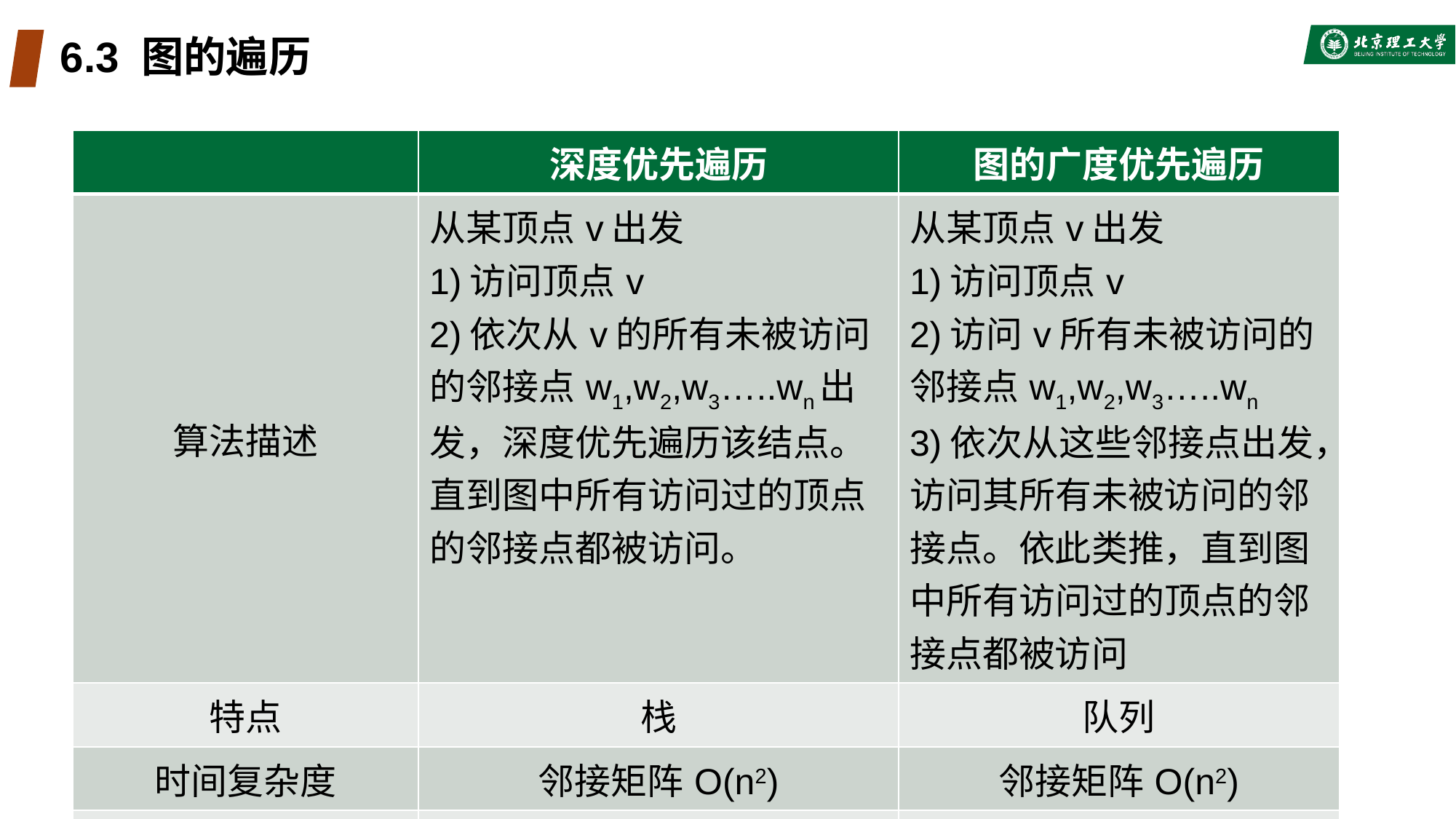

# 6.3 图的遍历
|  | 深度优先遍历 | 图的广度优先遍历 |
| --- | --- | --- |
| 算法描述 | 从某顶点v出发 1)访问顶点v 2)依次从v的所有未被访问的邻接点w1,w2,w3…..wn出发，深度优先遍历该结点。 直到图中所有访问过的顶点的邻接点都被访问。 | 从某顶点v出发 1)访问顶点v 2)访问v所有未被访问的邻接点w1,w2,w3…..wn 3)依次从这些邻接点出发，访问其所有未被访问的邻接点。依此类推，直到图中所有访问过的顶点的邻接点都被访问 |
| 特点 | 栈 | 队列 |
| 时间复杂度 | 邻接矩阵O(n2) | 邻接矩阵O(n2) |
|  | 邻接表O(n+e) | 邻接表O(n+e) |